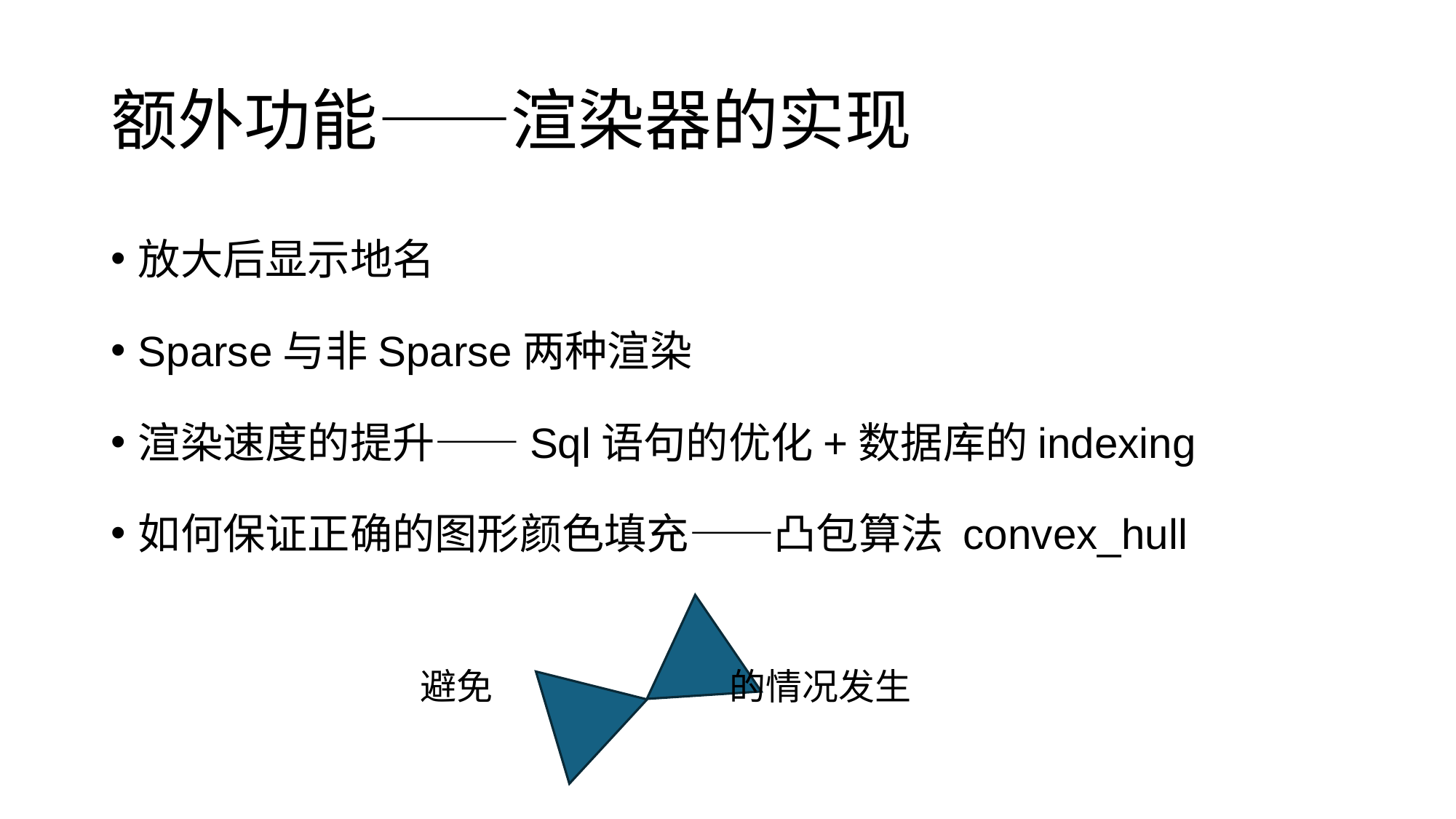

# 额外功能——渲染器的实现
放大后显示地名
Sparse与非Sparse两种渲染
渲染速度的提升——Sql语句的优化+数据库的indexing
如何保证正确的图形颜色填充——凸包算法 convex_hull

避免                             的情况发生